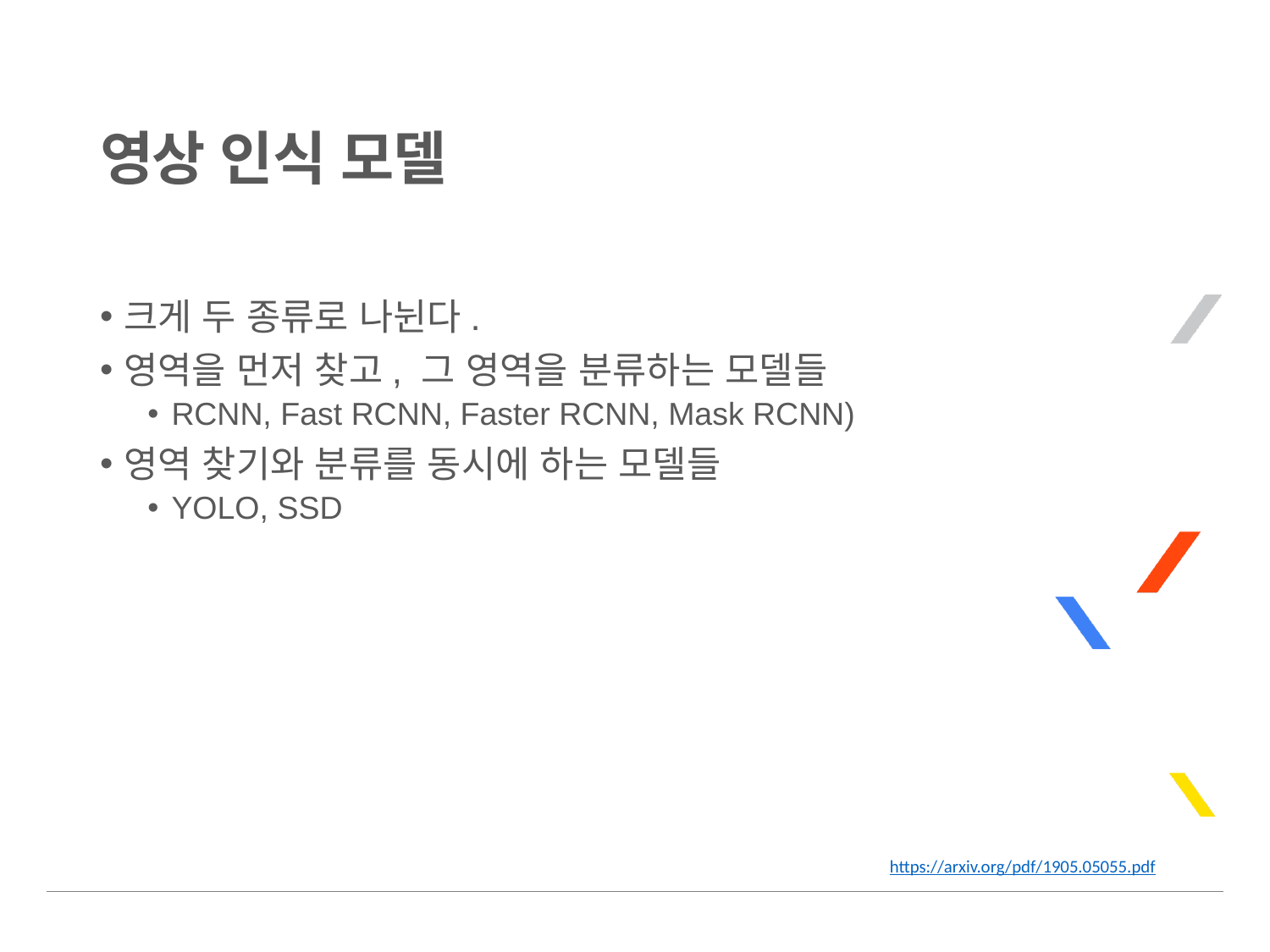

# 영상 인식 모델
크게 두 종류로 나뉜다.
영역을 먼저 찾고, 그 영역을 분류하는 모델들
RCNN, Fast RCNN, Faster RCNN, Mask RCNN)
영역 찾기와 분류를 동시에 하는 모델들
YOLO, SSD
https://arxiv.org/pdf/1905.05055.pdf